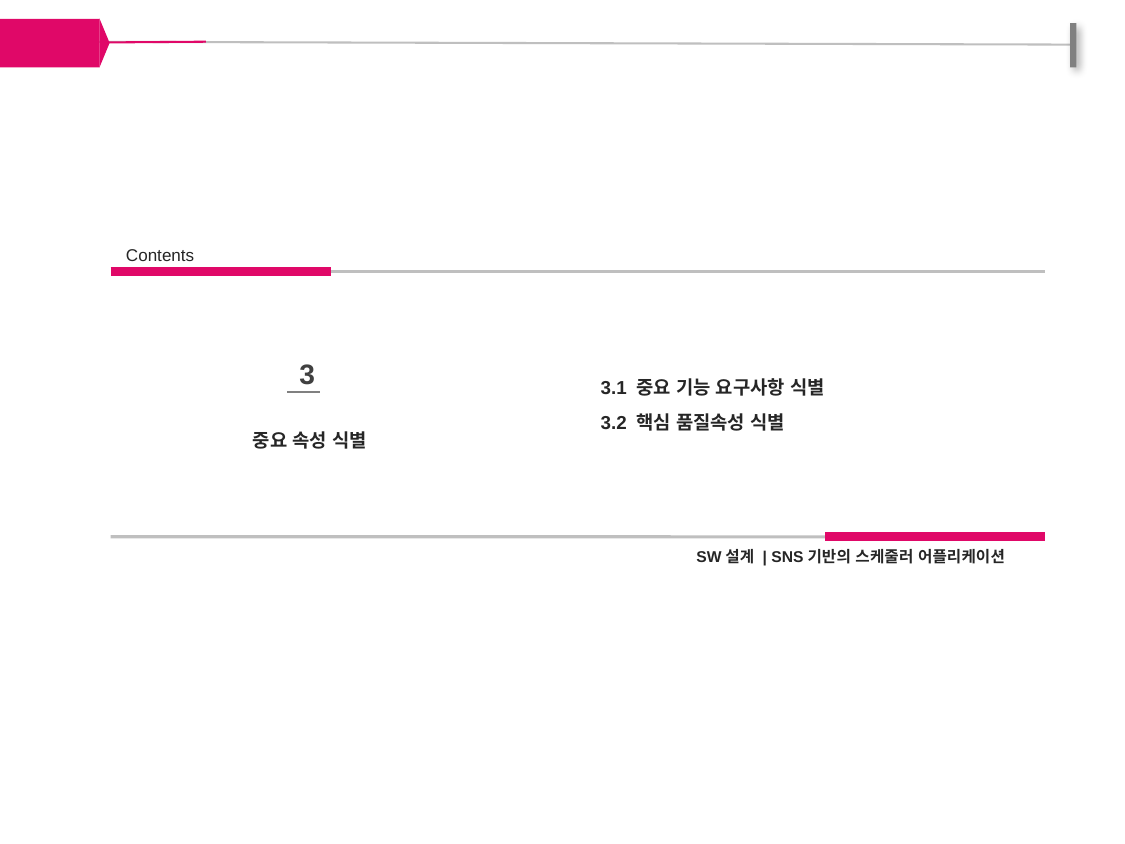

Contents
 3
중요 속성 식별
3.1 중요 기능 요구사항 식별
3.2 핵심 품질속성 식별
SW설계 | SNS기반의 스케줄러 어플리케이션